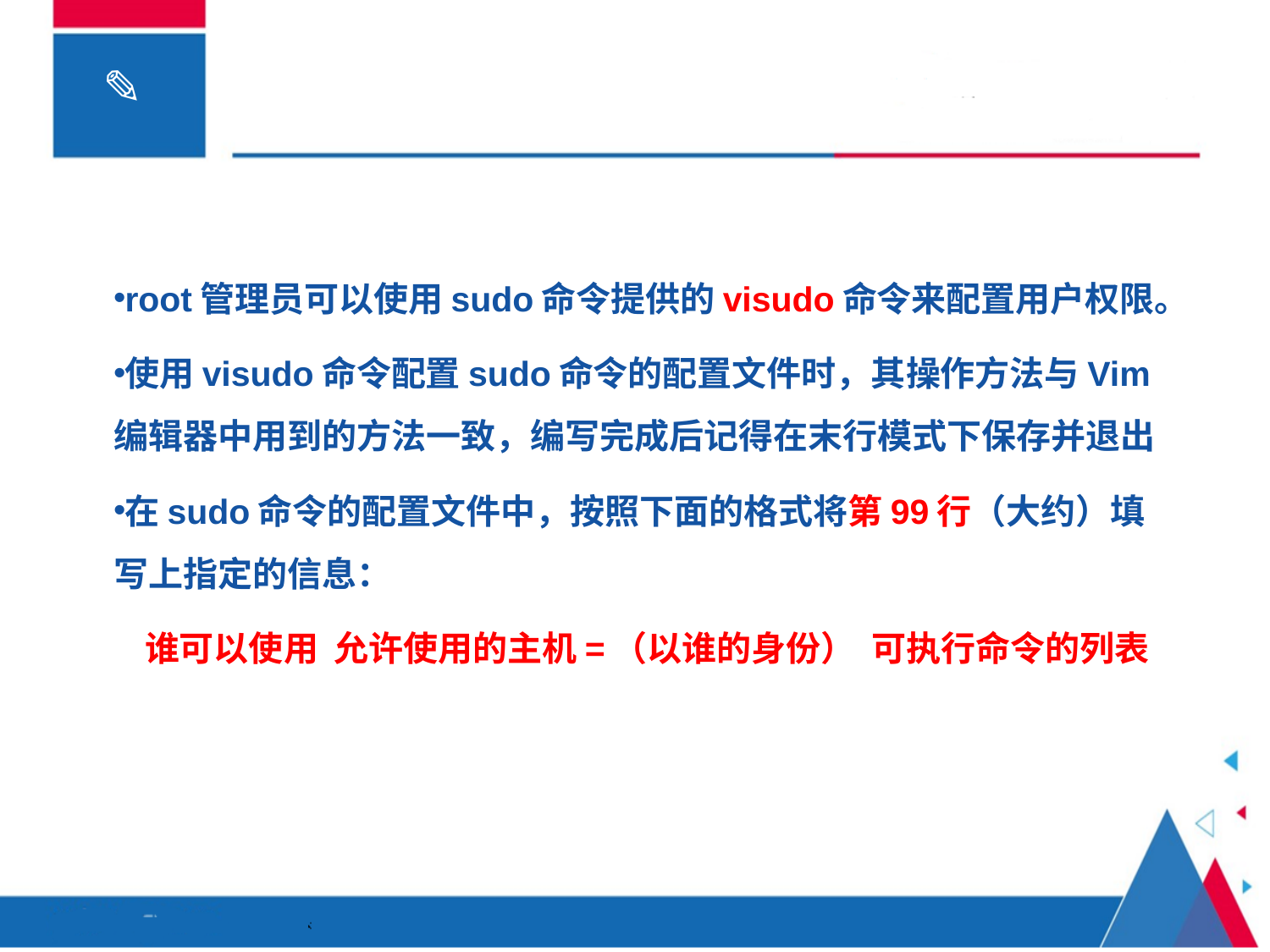

#
root管理员可以使用sudo命令提供的visudo命令来配置用户权限。
使用visudo命令配置sudo命令的配置文件时，其操作方法与Vim编辑器中用到的方法一致，编写完成后记得在末行模式下保存并退出
在sudo命令的配置文件中，按照下面的格式将第99行（大约）填写上指定的信息：
   谁可以使用  允许使用的主机=（以谁的身份）  可执行命令的列表